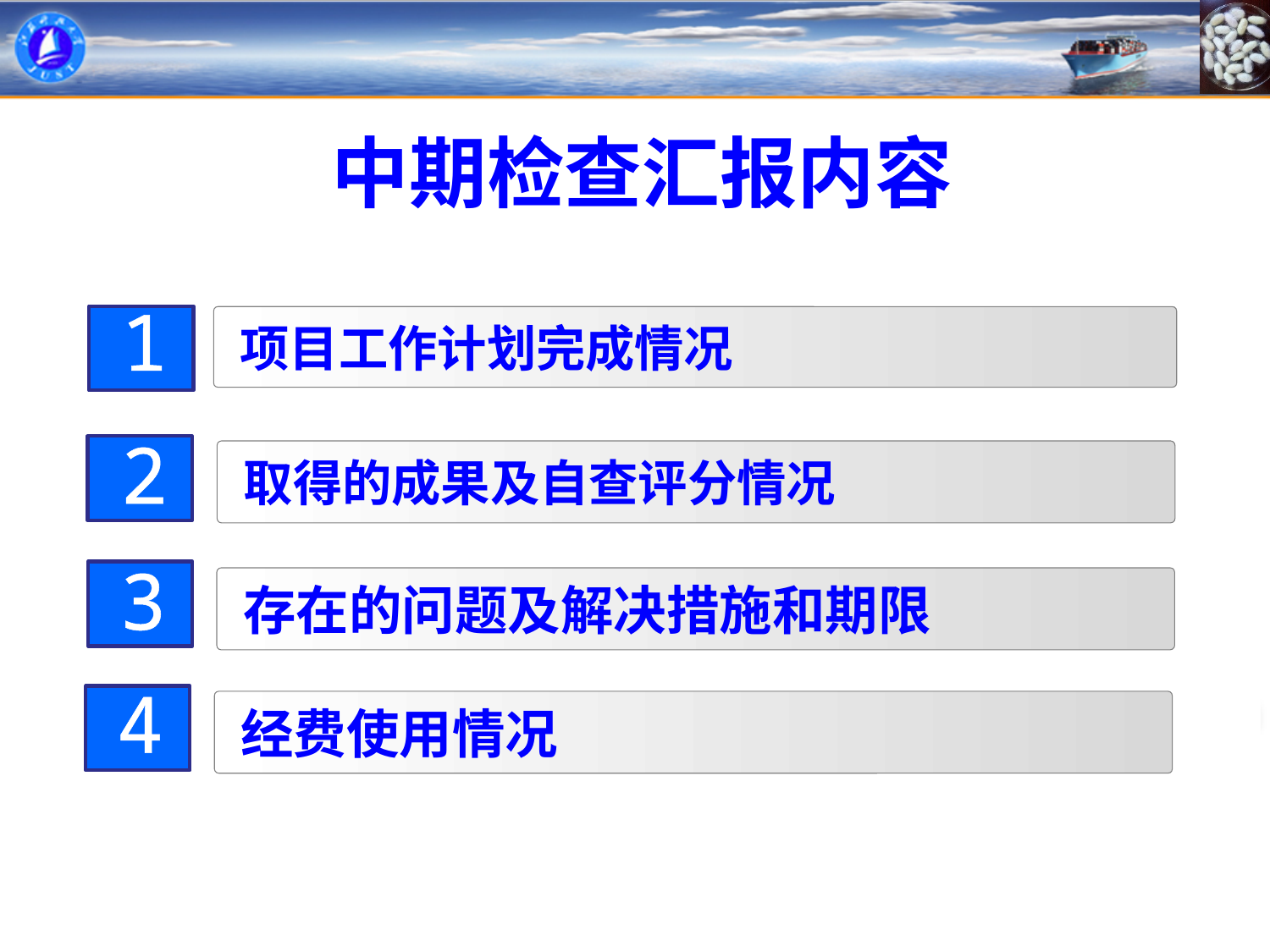

中期检查汇报内容
1

项目工作计划完成情况
2

取得的成果及自查评分情况
3

4

存在的问题及解决措施和期限
经费使用情况